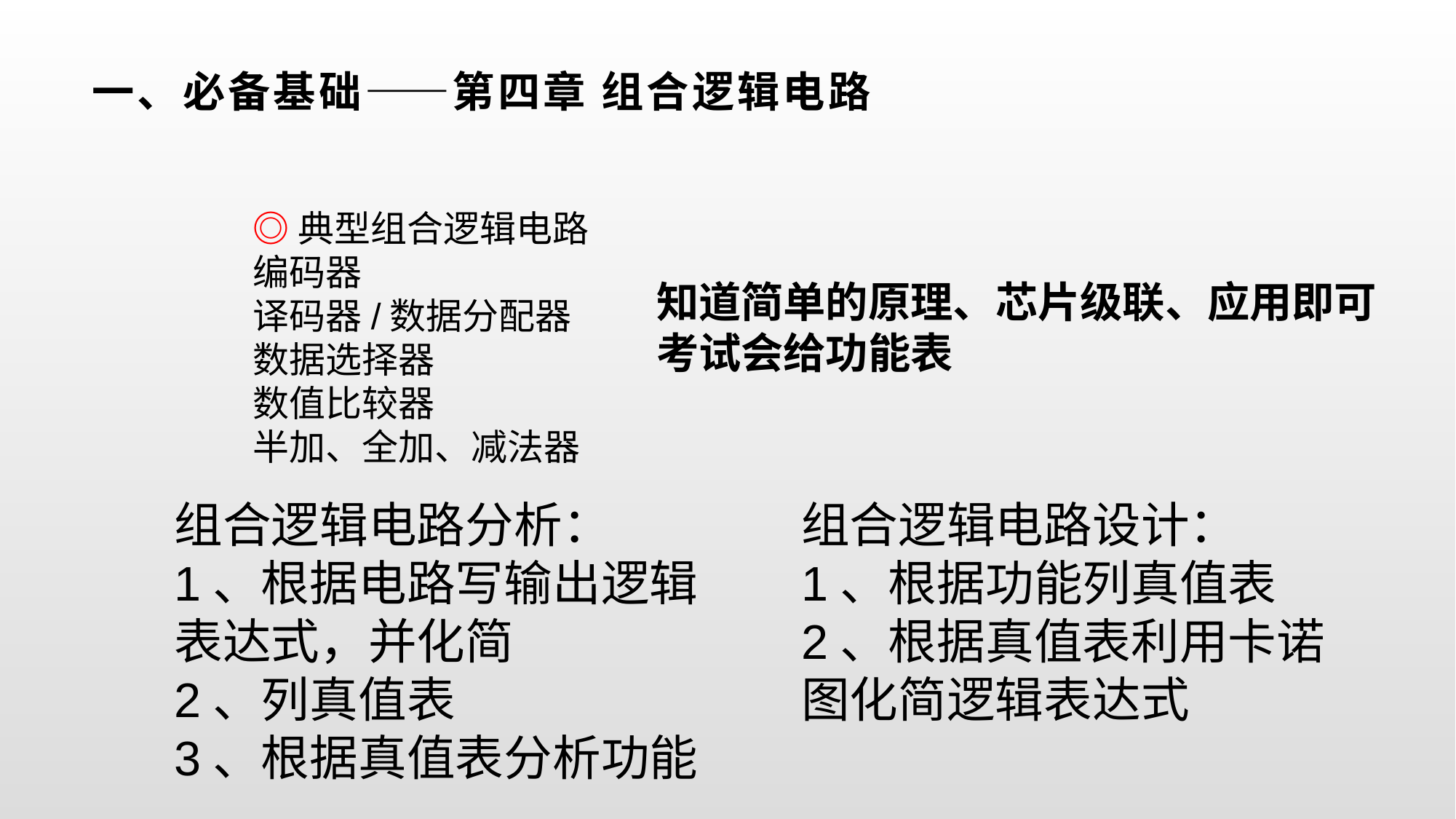

# 一、必备基础——第四章 组合逻辑电路

◎典型组合逻辑电路
编码器
译码器/数据分配器
数据选择器
数值比较器
半加、全加、减法器

知道简单的原理、芯片级联、应用即可
考试会给功能表
组合逻辑电路分析：
1、根据电路写输出逻辑表达式，并化简
2、列真值表
3、根据真值表分析功能
组合逻辑电路设计：
1、根据功能列真值表
2、根据真值表利用卡诺图化简逻辑表达式